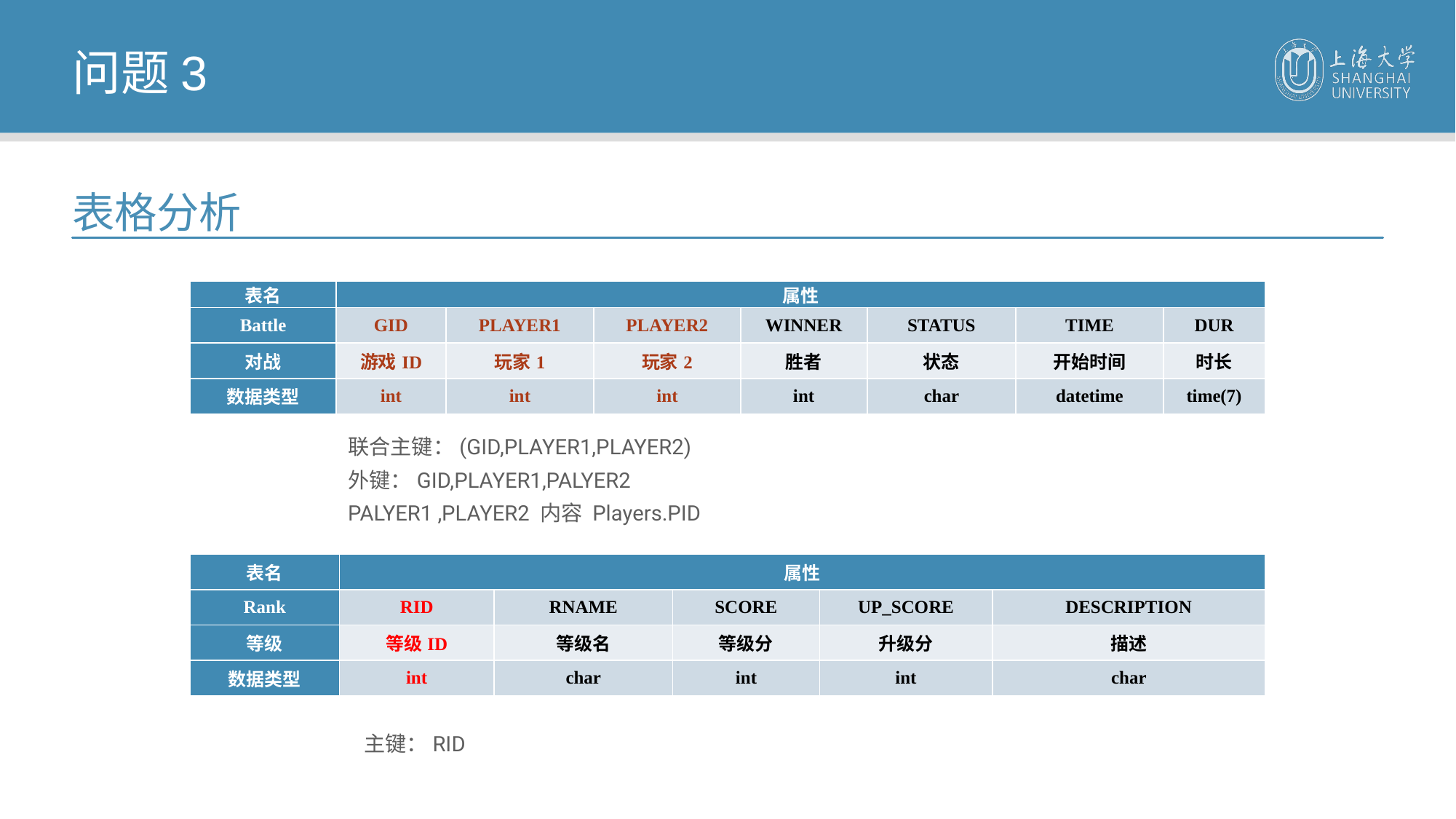

问题3
表格分析
| 表名 | 属性 |  |  |  |  |  |  |
| --- | --- | --- | --- | --- | --- | --- | --- |
| Battle | GID | PLAYER1 | PLAYER2 | WINNER | STATUS | TIME | DUR |
| 对战 | 游戏ID | 玩家1 | 玩家2 | 胜者 | 状态 | 开始时间 | 时长 |
| 数据类型 | int | int | int | int | char | datetime | time(7) |
联合主键：(GID,PLAYER1,PLAYER2)
外键：GID,PLAYER1,PALYER2
PALYER1 ,PLAYER2 内容 Players.PID
| 表名 | 属性 |  |  |  |  |
| --- | --- | --- | --- | --- | --- |
| Rank | RID | RNAME | SCORE | UP\_SCORE | DESCRIPTION |
| 等级 | 等级ID | 等级名 | 等级分 | 升级分 | 描述 |
| 数据类型 | int | char | int | int | char |
主键：RID